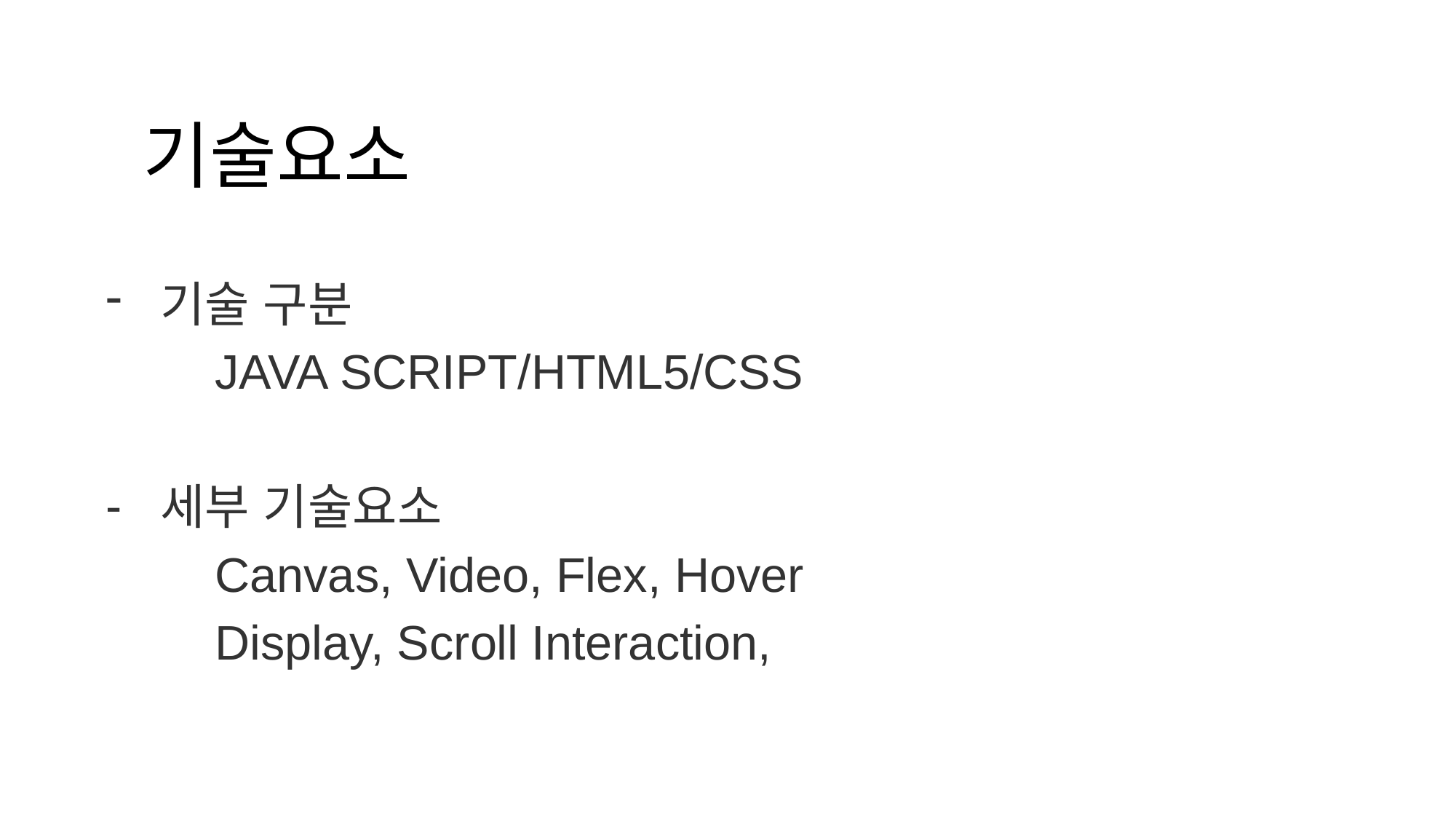

# 기술요소
기술 구분
	JAVA SCRIPT/HTML5/CSS

세부 기술요소
	Canvas, Video, Flex, Hover
	Display, Scroll Interaction,